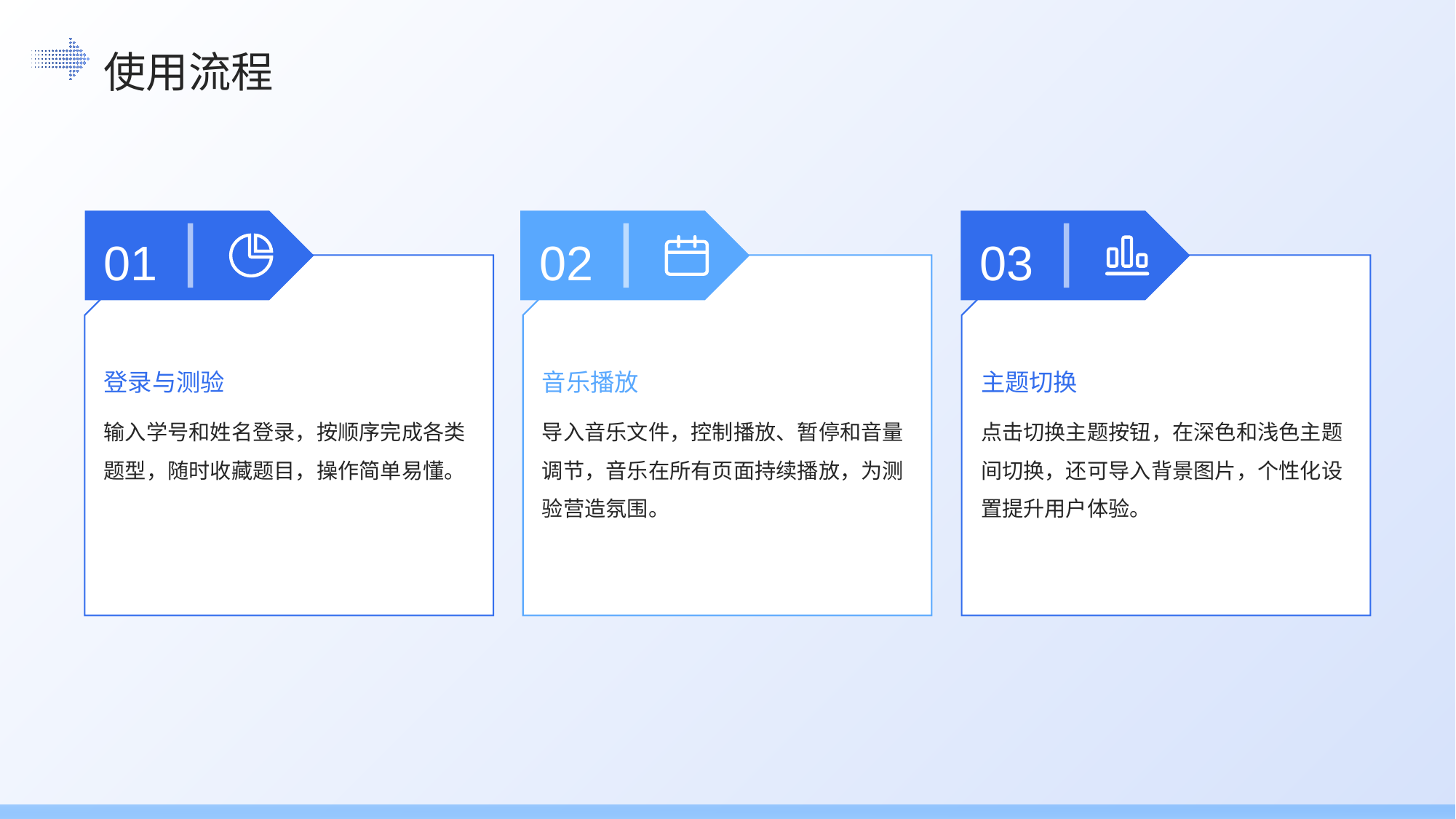

使用流程

01
02
03

登录与测验
音乐播放
主题切换
输入学号和姓名登录，按顺序完成各类题型，随时收藏题目，操作简单易懂。
导入音乐文件，控制播放、暂停和音量调节，音乐在所有页面持续播放，为测验营造氛围。
点击切换主题按钮，在深色和浅色主题间切换，还可导入背景图片，个性化设置提升用户体验。